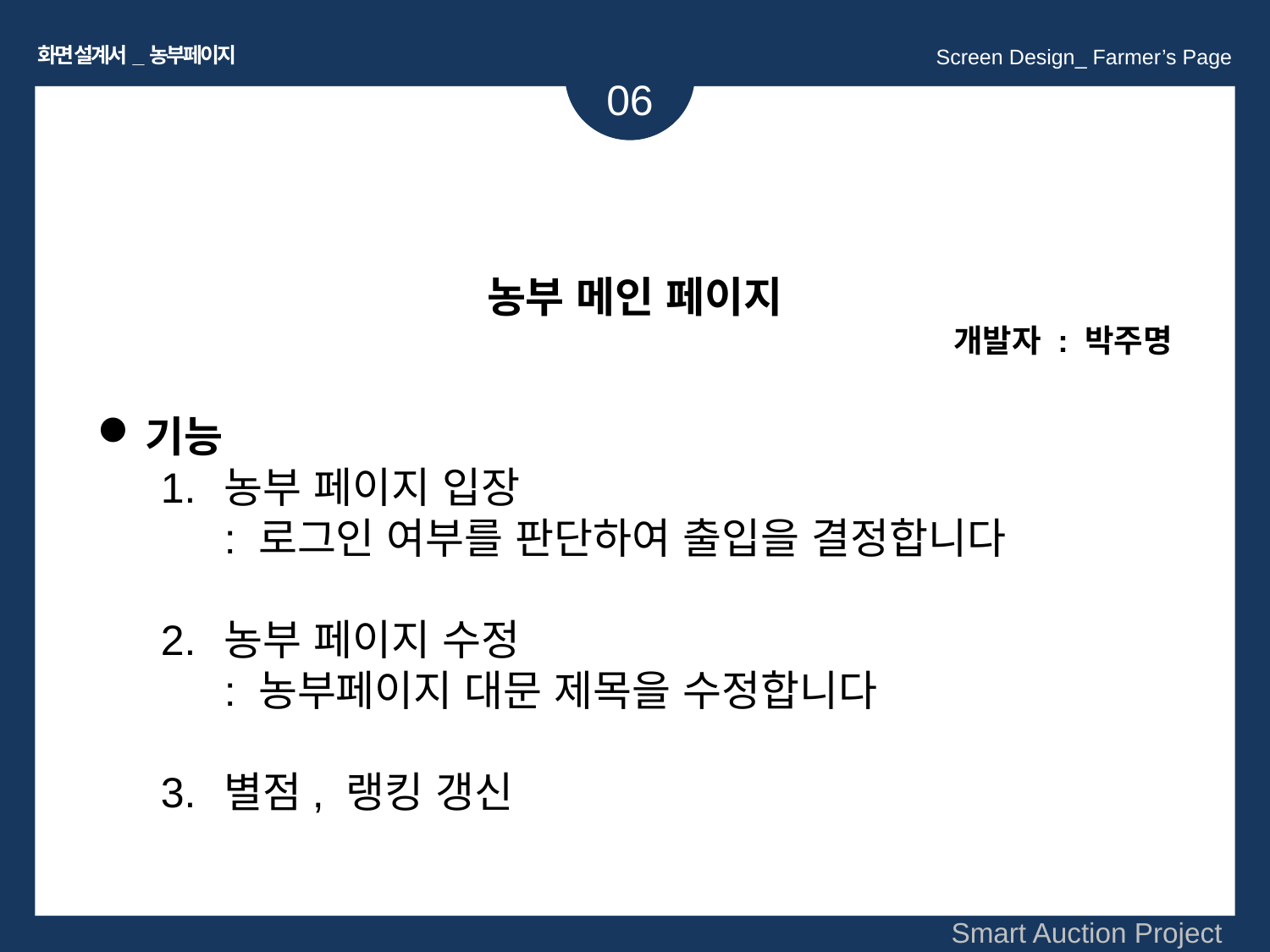

화면 설계서_농부페이지
Screen Design_ Farmer’s Page
06

농부 메인 페이지
개발자 : 박주명

기능
농부 페이지 입장
: 로그인 여부를 판단하여 출입을 결정합니다
농부 페이지 수정
: 농부페이지 대문 제목을 수정합니다
별점, 랭킹 갱신
Smart Auction Project